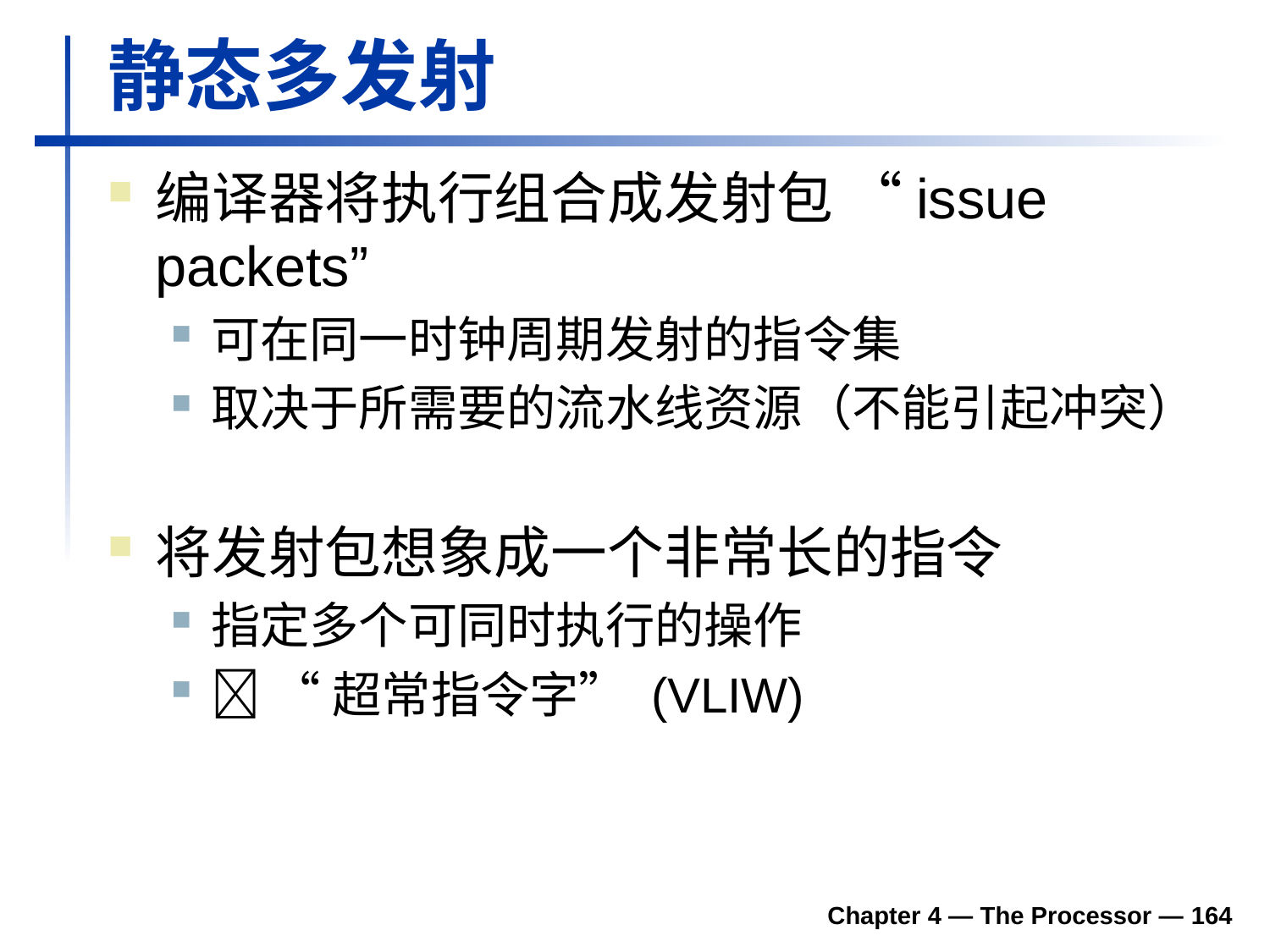

# 静态多发射
编译器将执行组合成发射包 “issue packets”
可在同一时钟周期发射的指令集
取决于所需要的流水线资源（不能引起冲突）

将发射包想象成一个非常长的指令
指定多个可同时执行的操作
⇒ “超常指令字” (VLIW)
Chapter 4 — The Processor — 164